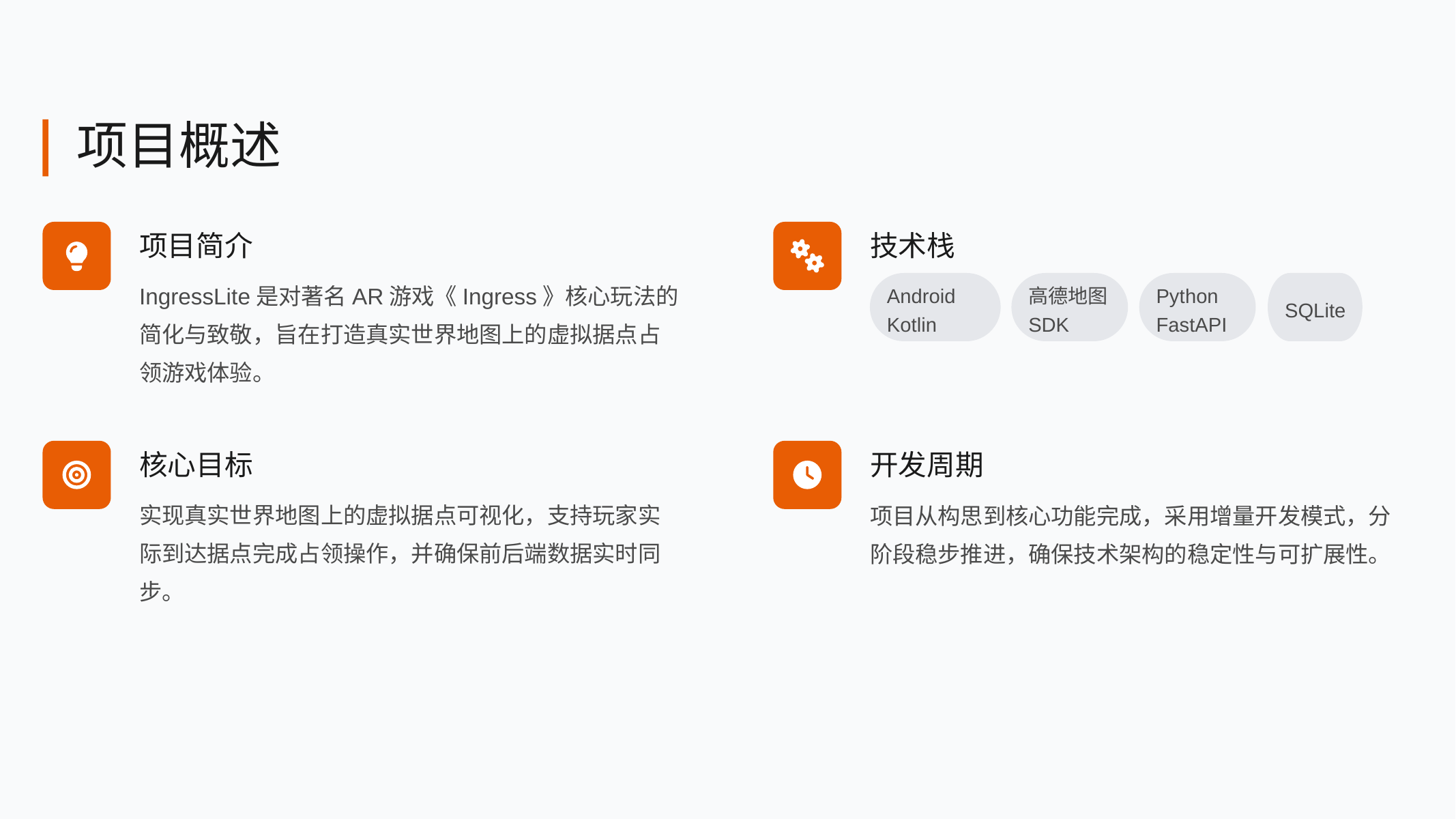

项目概述

项目简介

技术栈

IngressLite是对著名AR游戏《Ingress》核心玩法的简化与致敬，旨在打造真实世界地图上的虚拟据点占领游戏体验。

Android Kotlin

高德地图SDK

Python FastAPI

SQLite

核心目标

开发周期

实现真实世界地图上的虚拟据点可视化，支持玩家实际到达据点完成占领操作，并确保前后端数据实时同步。
项目从构思到核心功能完成，采用增量开发模式，分阶段稳步推进，确保技术架构的稳定性与可扩展性。